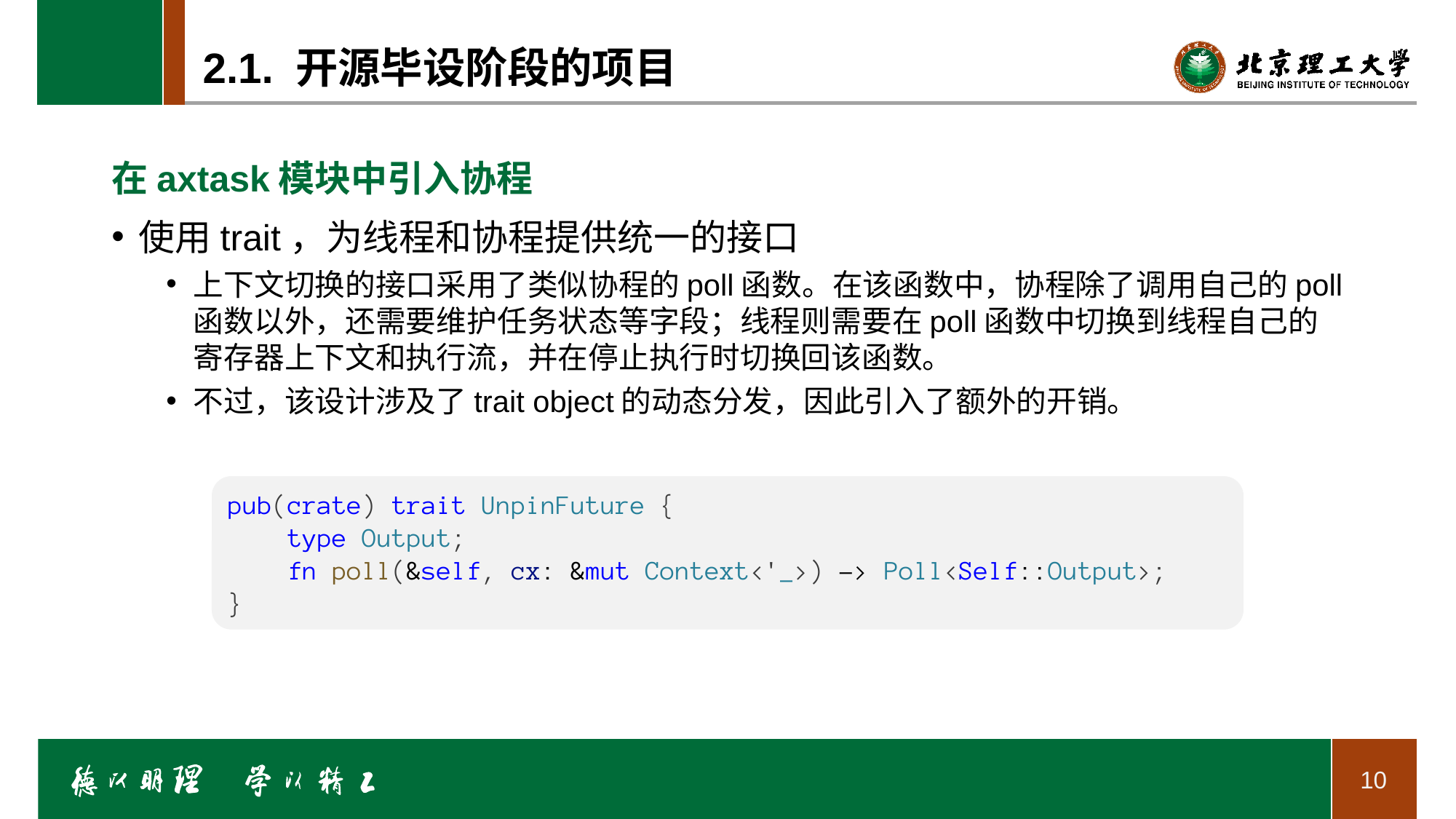

# 2.1. 开源毕设阶段的项目
在axtask模块中引入协程
使用trait，为线程和协程提供统一的接口
上下文切换的接口采用了类似协程的poll函数。在该函数中，协程除了调用自己的poll函数以外，还需要维护任务状态等字段；线程则需要在poll函数中切换到线程自己的寄存器上下文和执行流，并在停止执行时切换回该函数。
不过，该设计涉及了trait object的动态分发，因此引入了额外的开销。
pub(crate) trait UnpinFuture {
    type Output;
    fn poll(&self, cx: &mut Context<'_>) -> Poll<Self::Output>;
}